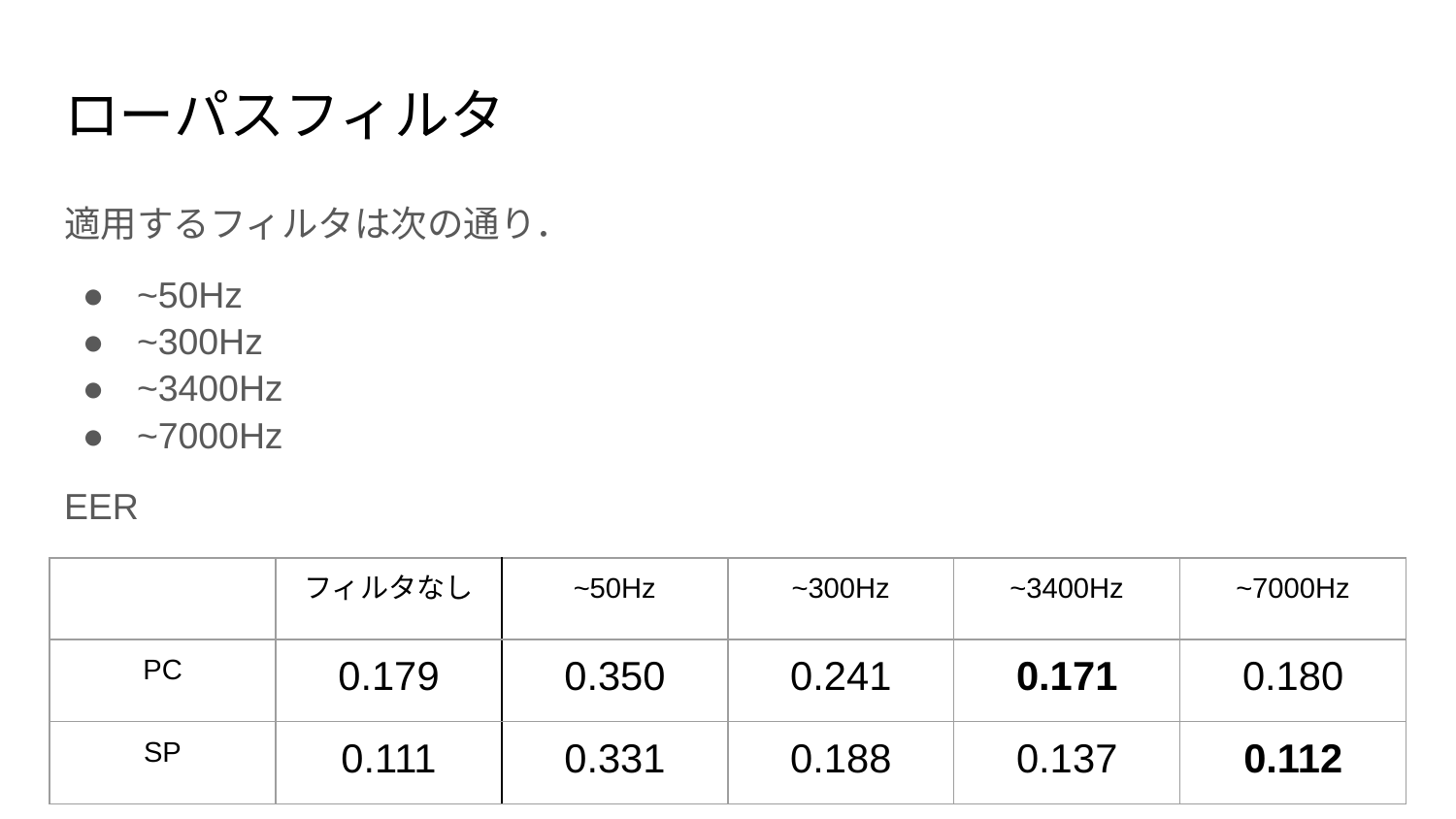

# ローパスフィルタ
適用するフィルタは次の通り．
~50Hz
~300Hz
~3400Hz
~7000Hz
EER
|  | フィルタなし | ~50Hz | ~300Hz | ~3400Hz | ~7000Hz |
| --- | --- | --- | --- | --- | --- |
| PC | 0.179 | 0.350 | 0.241 | 0.171 | 0.180 |
| SP | 0.111 | 0.331 | 0.188 | 0.137 | 0.112 |